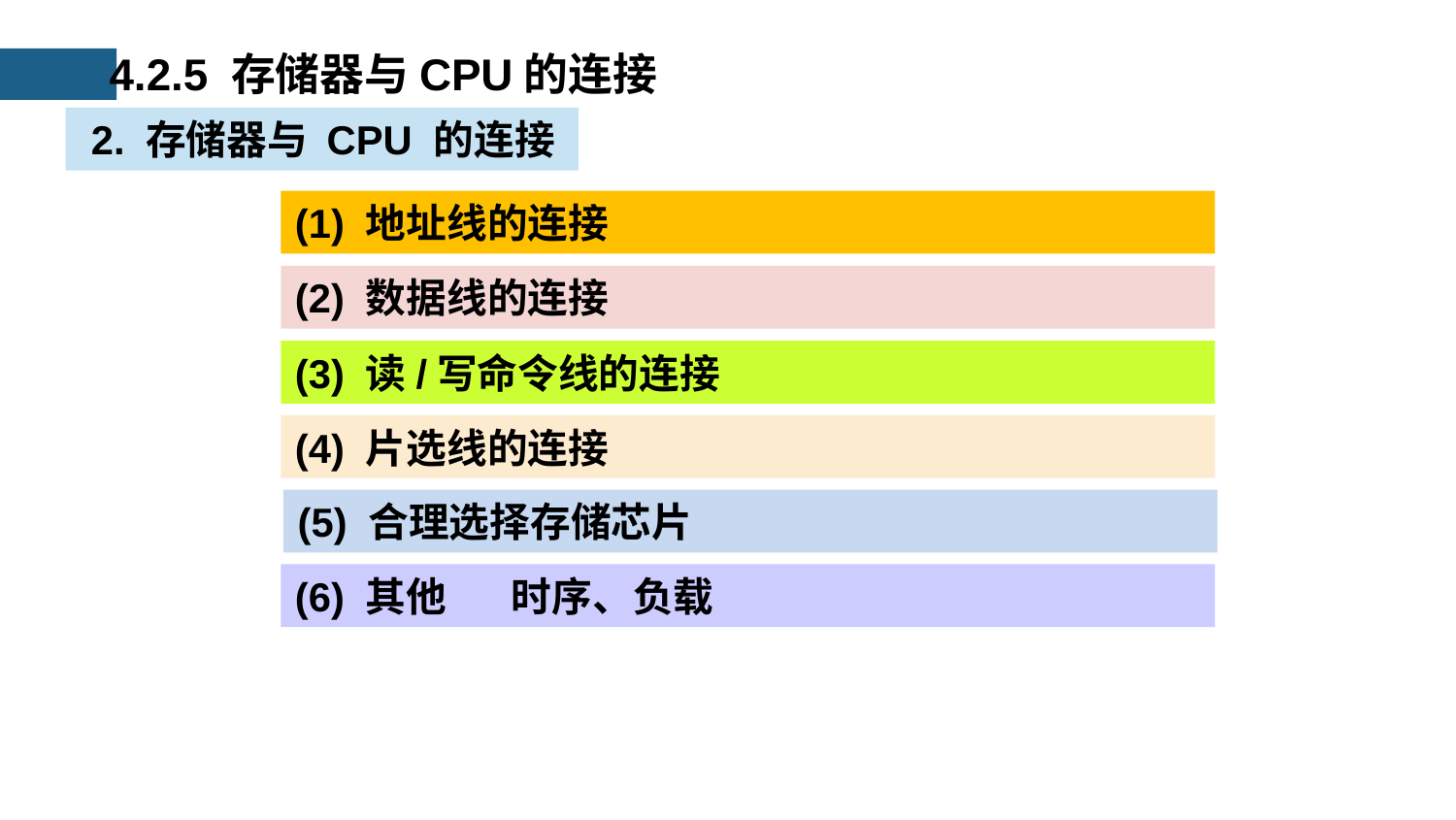

4.2.5 存储器与CPU的连接
 2. 存储器与 CPU 的连接
(1) 地址线的连接
(2) 数据线的连接
(3) 读/写命令线的连接
(4) 片选线的连接
(5) 合理选择存储芯片
(6) 其他       时序、负载